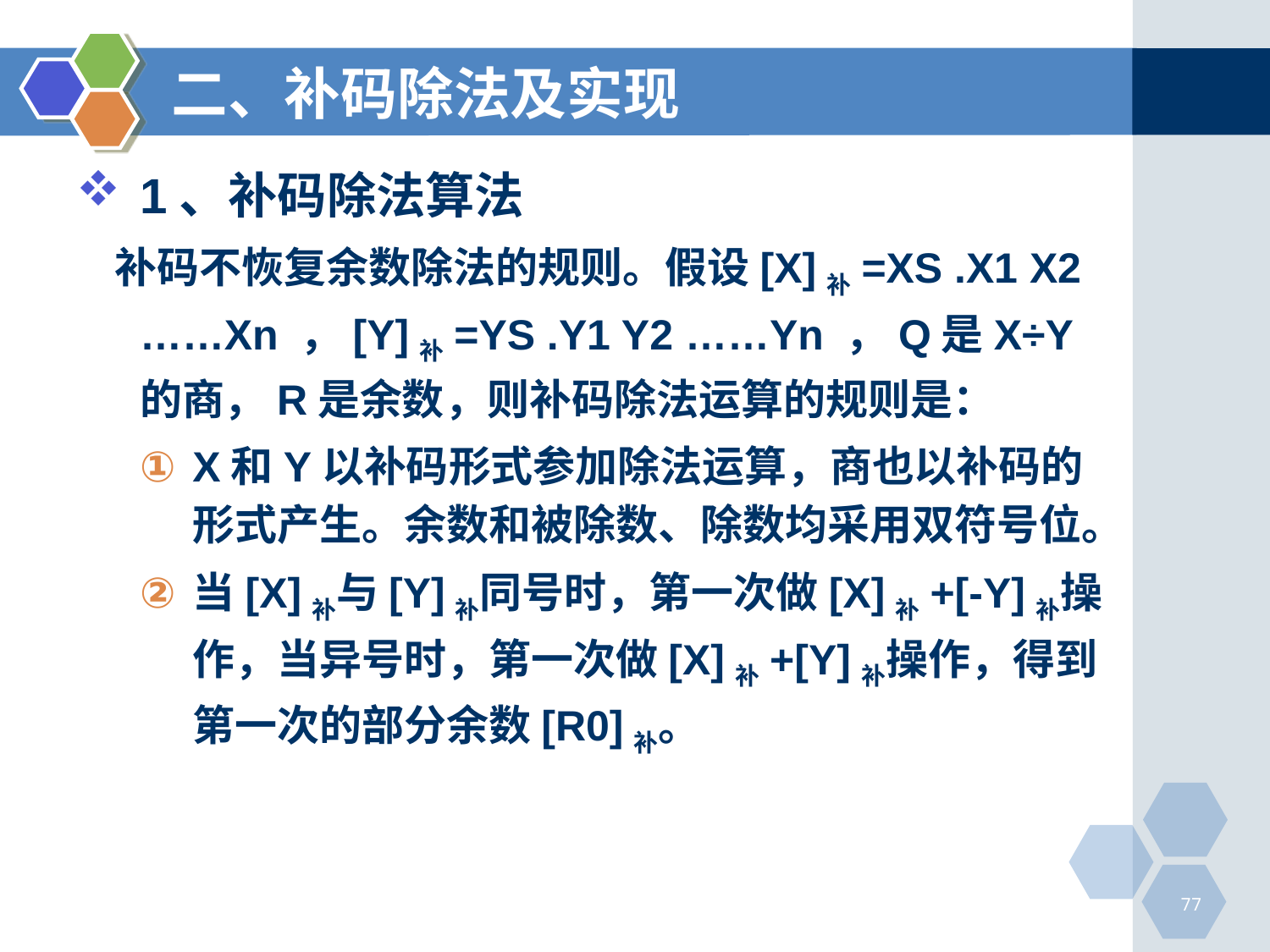

# 二、补码除法及实现
1、补码除法算法
   补码不恢复余数除法的规则。假设[X]补=XS .X1 X2 ……Xn ，[Y]补=YS .Y1 Y2 ……Yn ，Q是X÷Y的商，R是余数，则补码除法运算的规则是：
X和Y以补码形式参加除法运算，商也以补码的形式产生。余数和被除数、除数均采用双符号位。
当[X]补与[Y]补同号时，第一次做[X]补+[-Y]补操作，当异号时，第一次做[X]补+[Y]补操作，得到第一次的部分余数[R0]补。
77